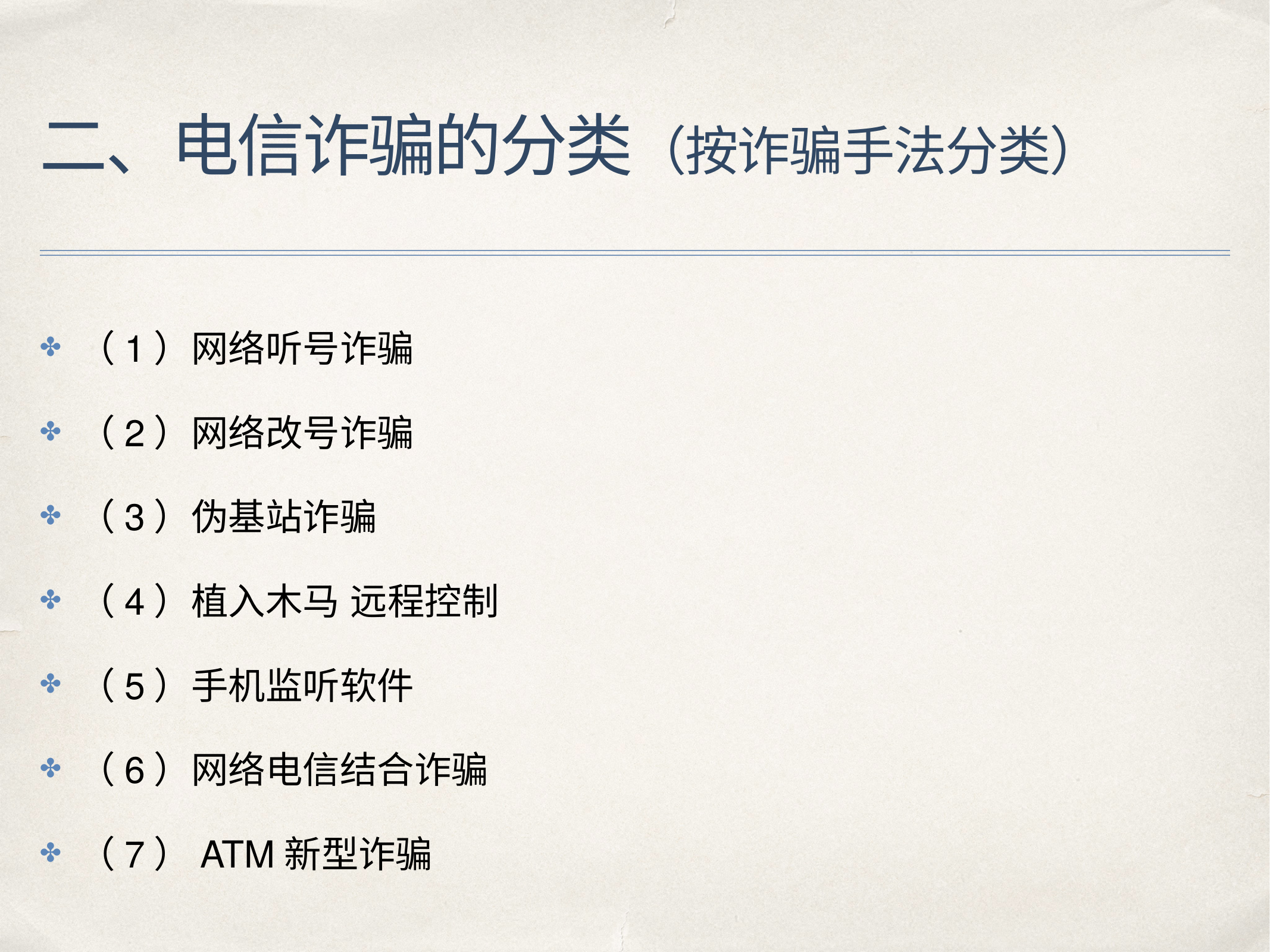

# 二、电信诈骗的分类（按诈骗手法分类）
（1）网络听号诈骗
（2）网络改号诈骗
（3）伪基站诈骗
（4）植入木马 远程控制
（5）手机监听软件
（6）网络电信结合诈骗
（7）ATM新型诈骗
4